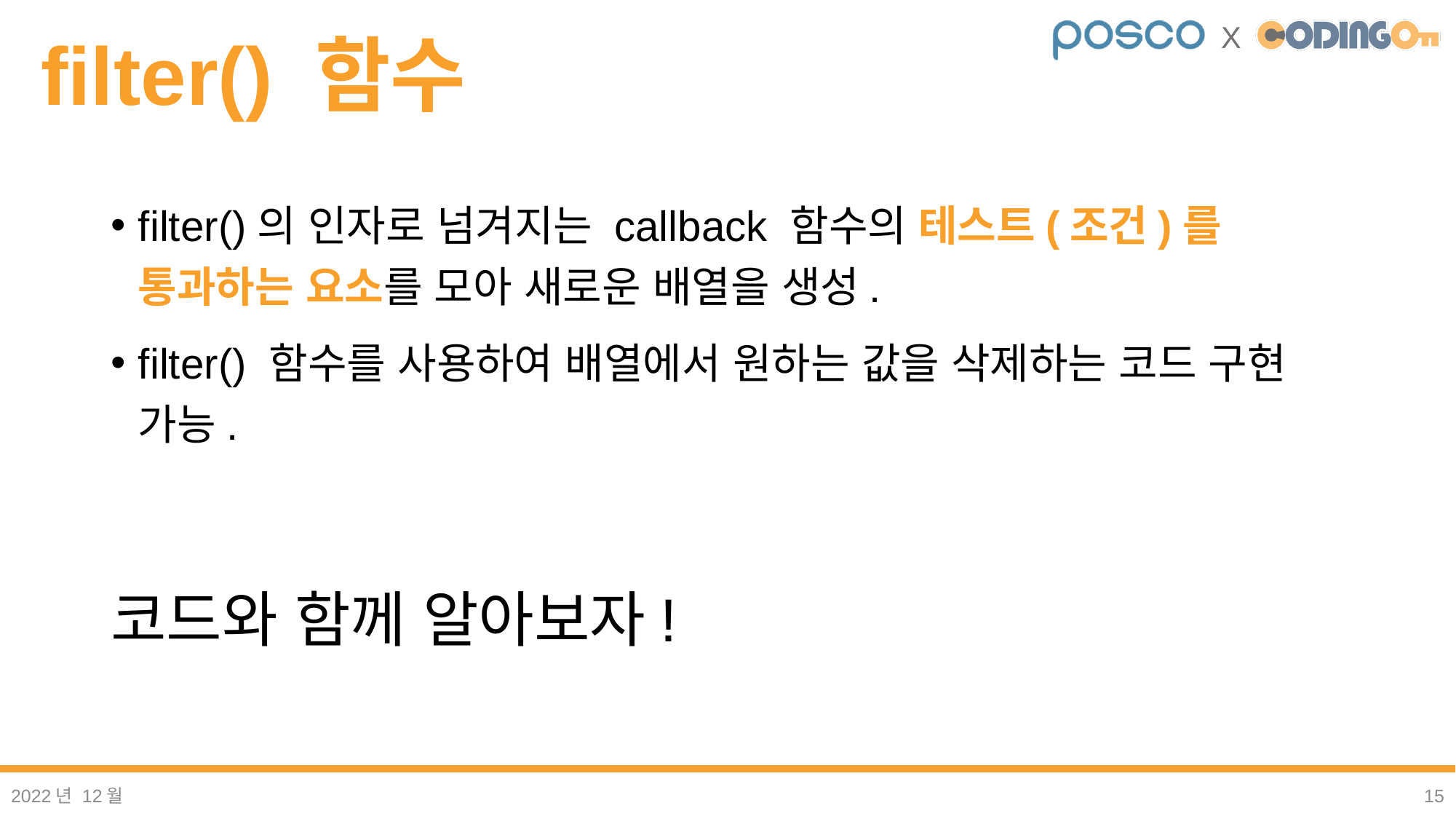

# filter() 함수
filter()의 인자로 넘겨지는 callback 함수의 테스트(조건)를 통과하는 요소를 모아 새로운 배열을 생성.
filter() 함수를 사용하여 배열에서 원하는 값을 삭제하는 코드 구현 가능.

코드와 함께 알아보자!
2022년 12월
15